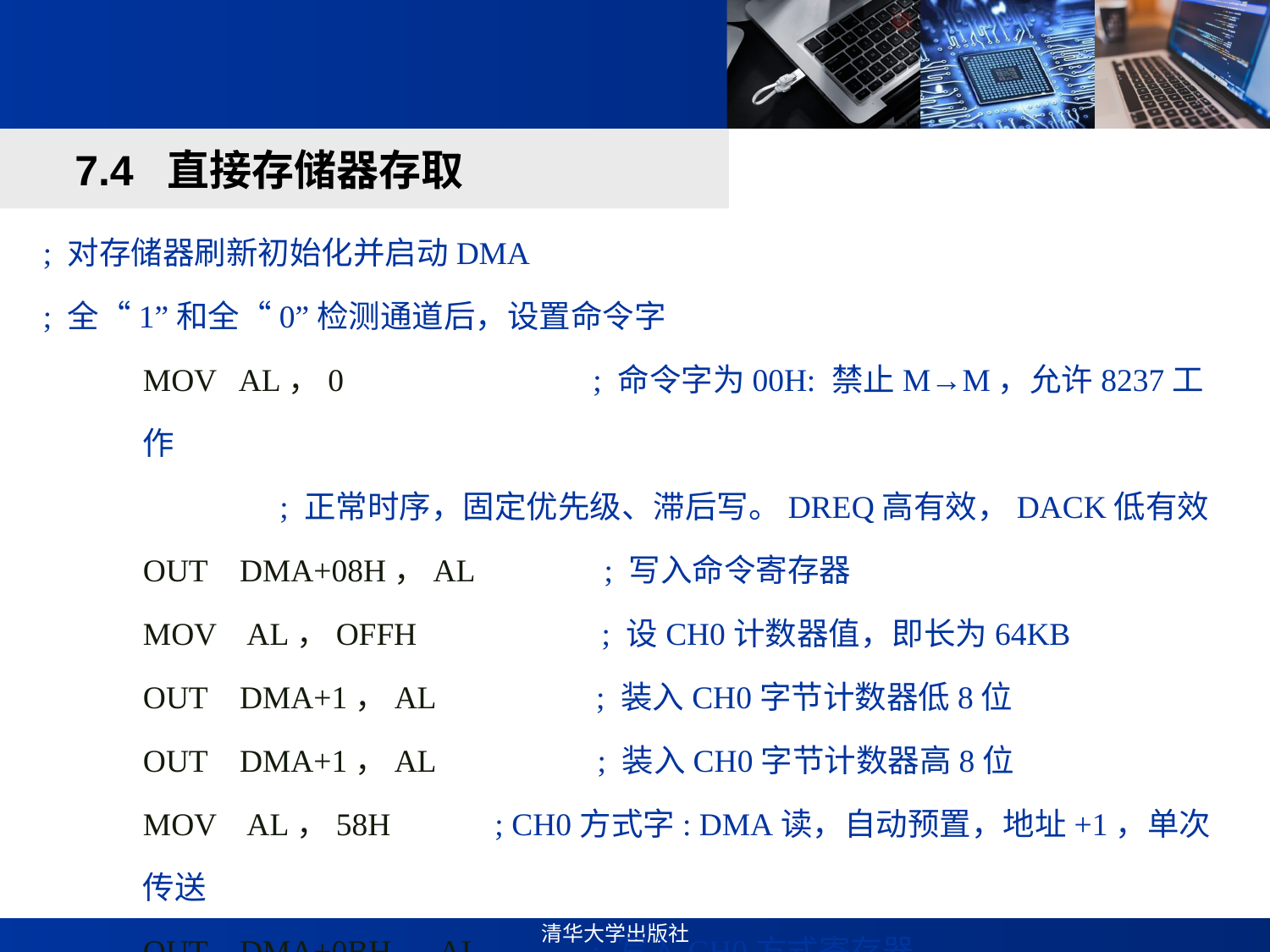

#
7.4  直接存储器存取
; 对存储器刷新初始化并启动DMA
; 全“1”和全“0”检测通道后，设置命令字
MOV   AL，0                               ; 命令字为00H: 禁止M→M，允许8237工作
                 ; 正常时序，固定优先级、滞后写。DREQ高有效，DACK低有效
OUT    DMA+08H，AL                ; 写入命令寄存器
MOV    AL，OFFH                       ; 设CH0计数器值，即长为64KB
OUT    DMA+1，AL                    ; 装入CH0字节计数器低8位
OUT    DMA+1，AL                    ; 装入CH0字节计数器高8位
MOV    AL，58H             ; CH0方式字: DMA读，自动预置，地址+1，单次传送
OUT    DMA+0BH，AL              ; 写入CH0方式寄存器
MOV    AL，41H                         ; CH1方式字